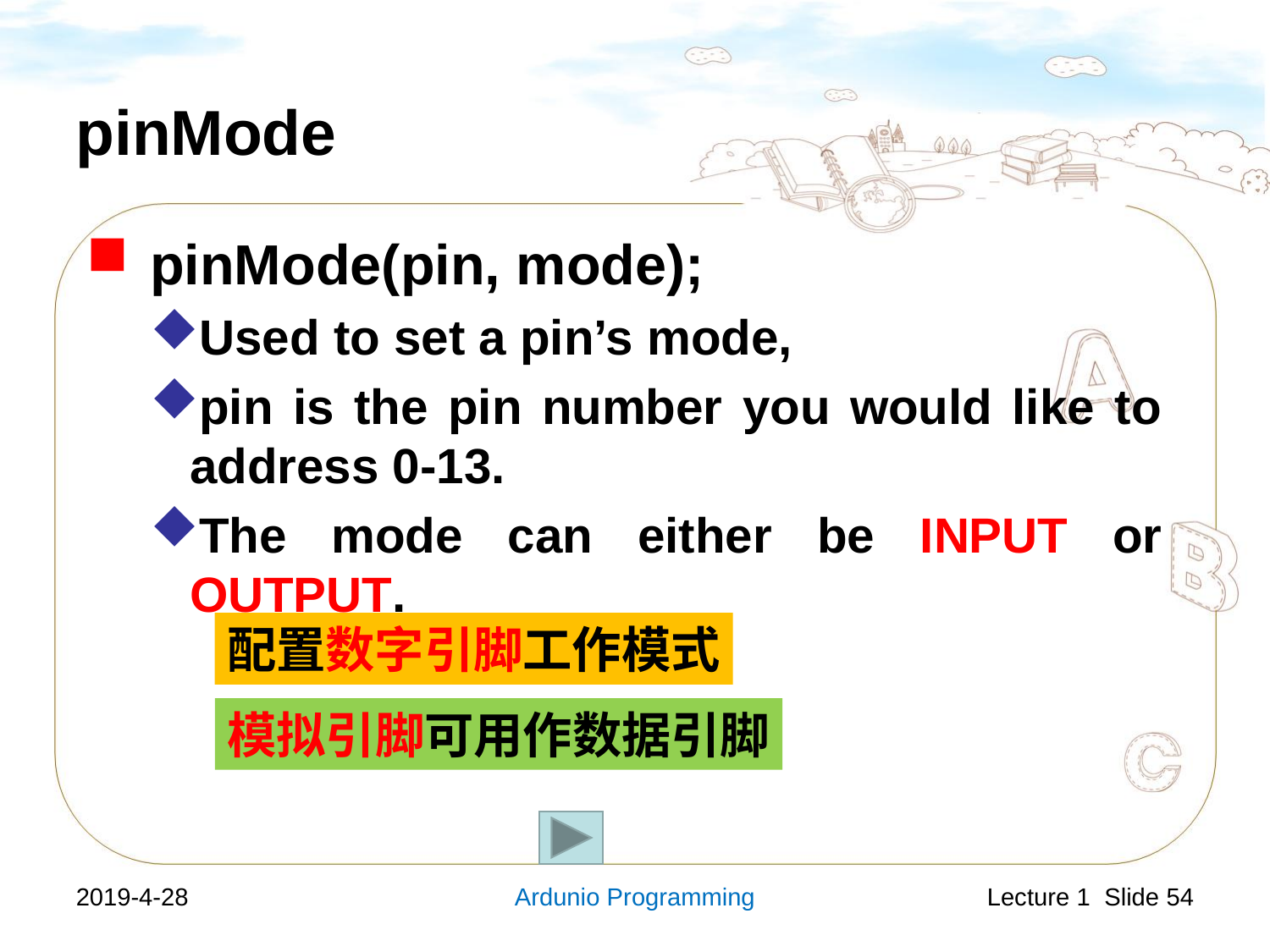

# pinMode
 pinMode(pin, mode);
Used to set a pin’s mode,
pin is the pin number you would like to address 0-13.
The mode can either be INPUT or OUTPUT.
配置数字引脚工作模式
模拟引脚可用作数据引脚

2019-4-28
Ardunio Programming
Lecture 1  Slide 54